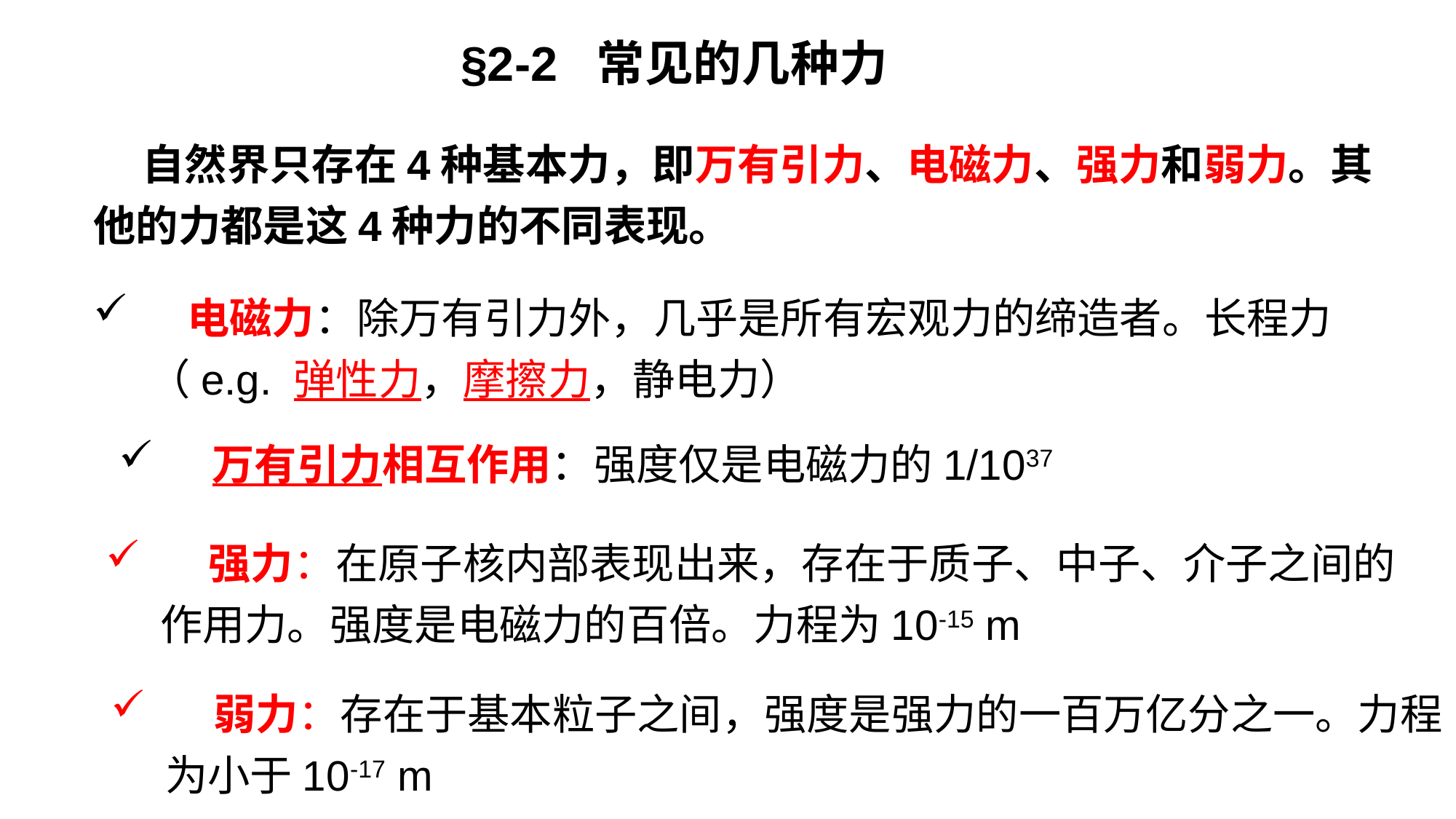

§2-2  常见的几种力
    自然界只存在4种基本力，即万有引力、电磁力、强力和弱力。其他的力都是这4种力的不同表现。
   电磁力：除万有引力外，几乎是所有宏观力的缔造者。长程力（e.g. 弹性力，摩擦力，静电力）
   万有引力相互作用：强度仅是电磁力的1/1037
    强力：在原子核内部表现出来，存在于质子、中子、介子之间的作用力。强度是电磁力的百倍。力程为10-15 m
    弱力：存在于基本粒子之间，强度是强力的一百万亿分之一。力程为小于10-17 m
16